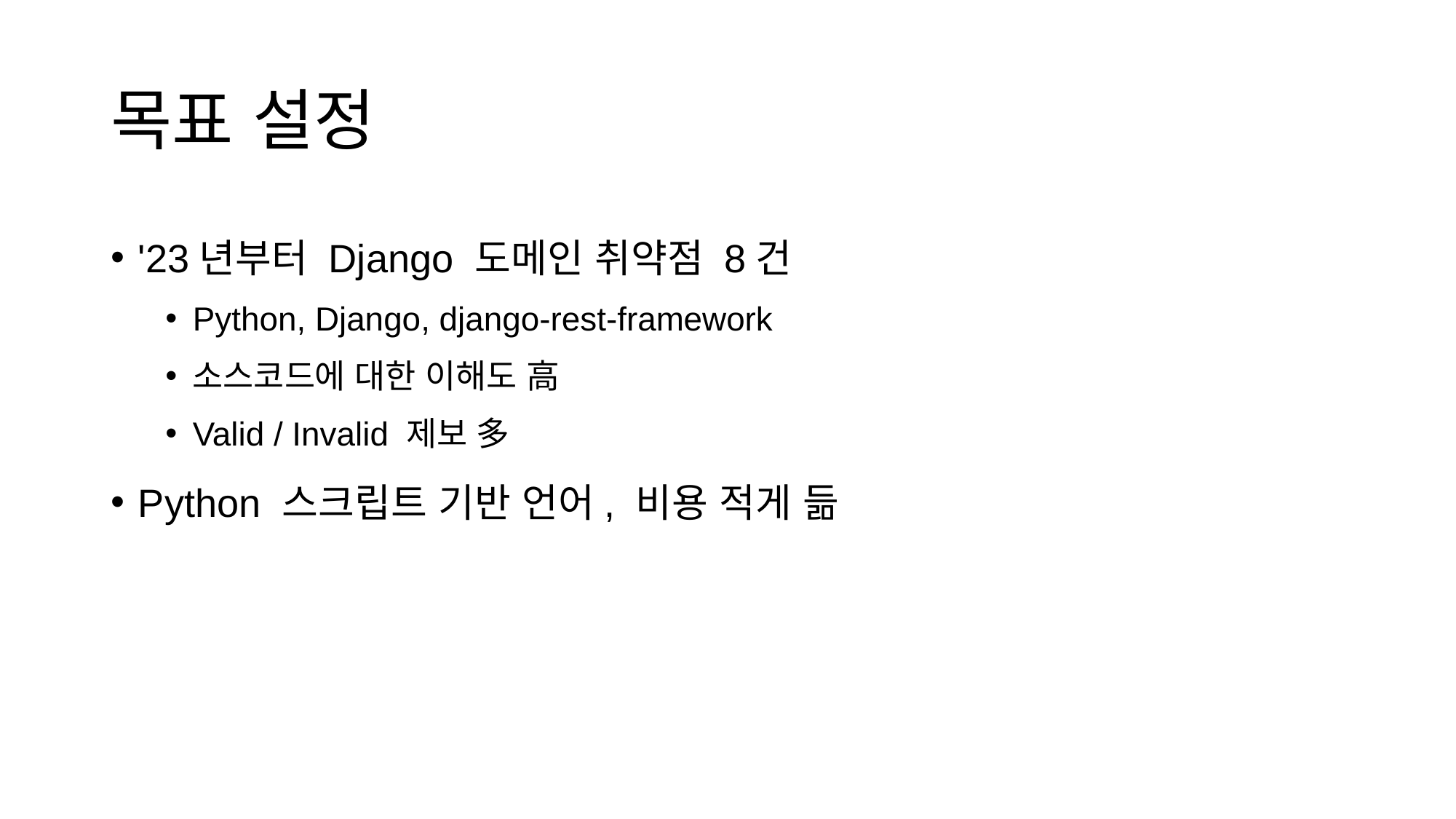

# 목표 설정
'23년부터 Django 도메인 취약점 8건
Python, Django, django-rest-framework
소스코드에 대한 이해도 高
Valid / Invalid 제보 多
Python 스크립트 기반 언어, 비용 적게 듦